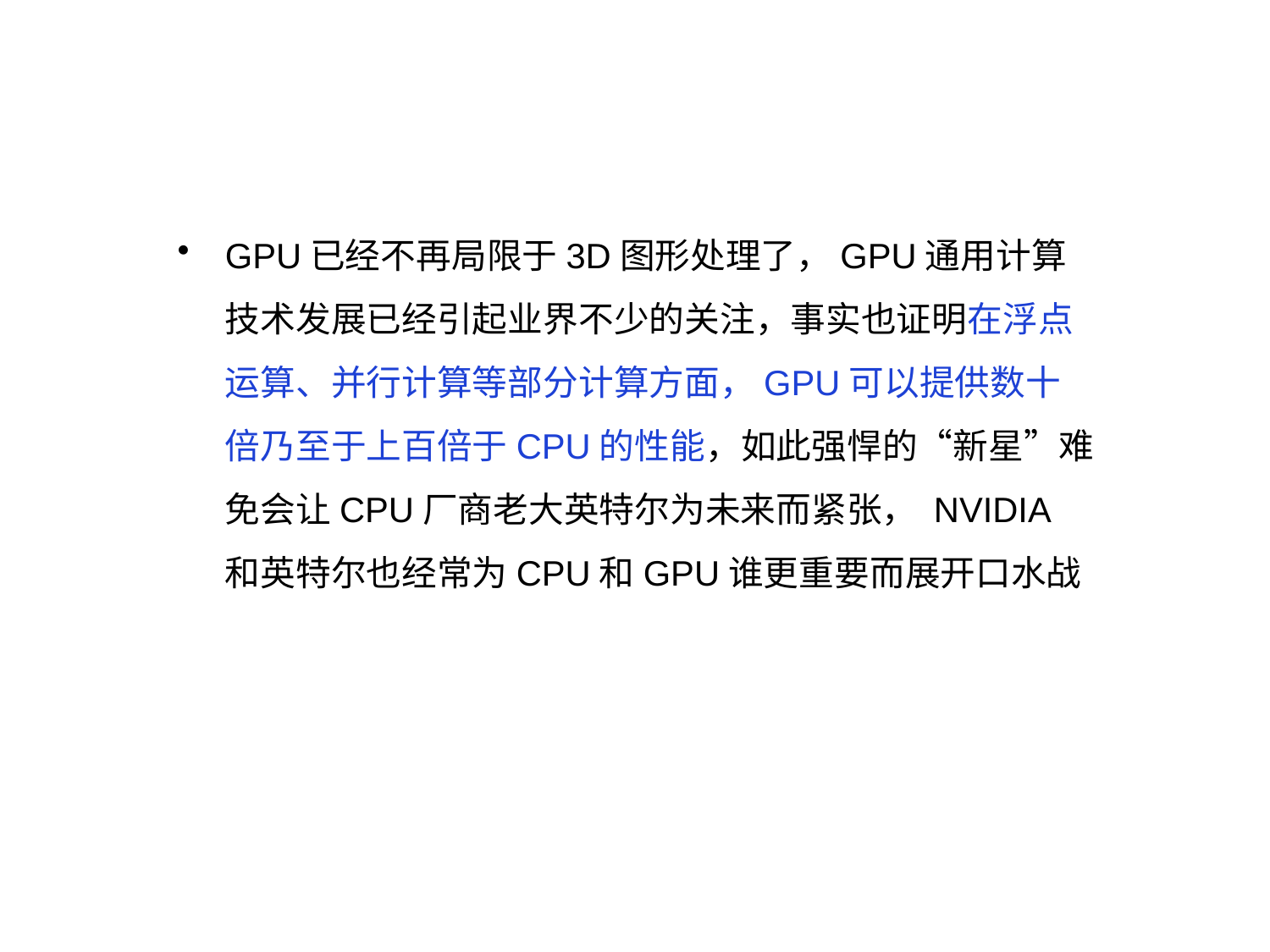

GPU已经不再局限于3D图形处理了，GPU通用计算技术发展已经引起业界不少的关注，事实也证明在浮点运算、并行计算等部分计算方面，GPU可以提供数十倍乃至于上百倍于CPU的性能，如此强悍的“新星”难免会让CPU厂商老大英特尔为未来而紧张， NVIDIA和英特尔也经常为CPU和GPU谁更重要而展开口水战